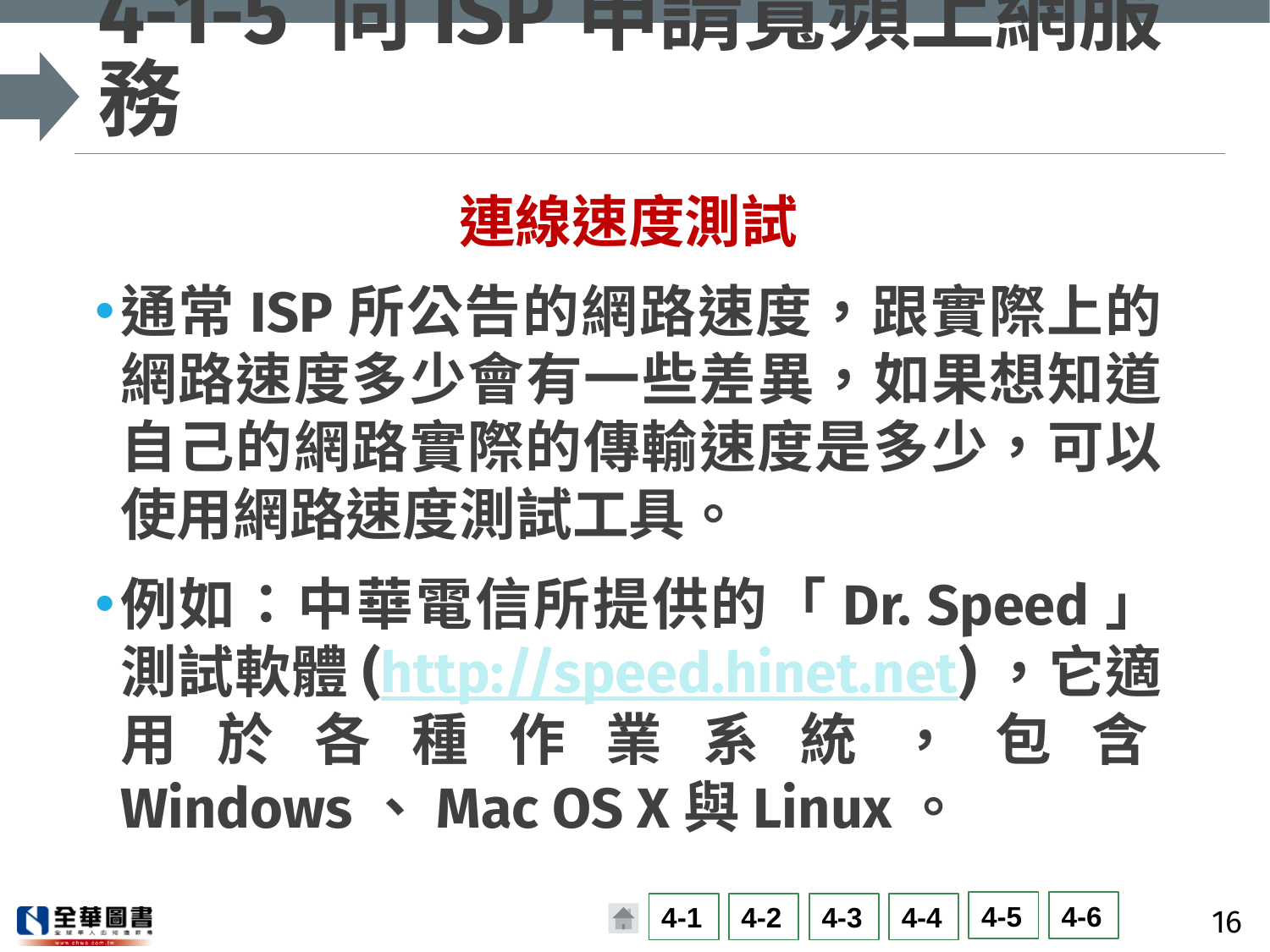

# 4-1-5 向ISP申請寬頻上網服務
連線速度測試
通常ISP所公告的網路速度，跟實際上的網路速度多少會有一些差異，如果想知道自己的網路實際的傳輸速度是多少，可以使用網路速度測試工具。
例如：中華電信所提供的「Dr. Speed」測試軟體(http://speed.hinet.net)，它適用於各種作業系統，包含Windows、Mac OS X與Linux。
16